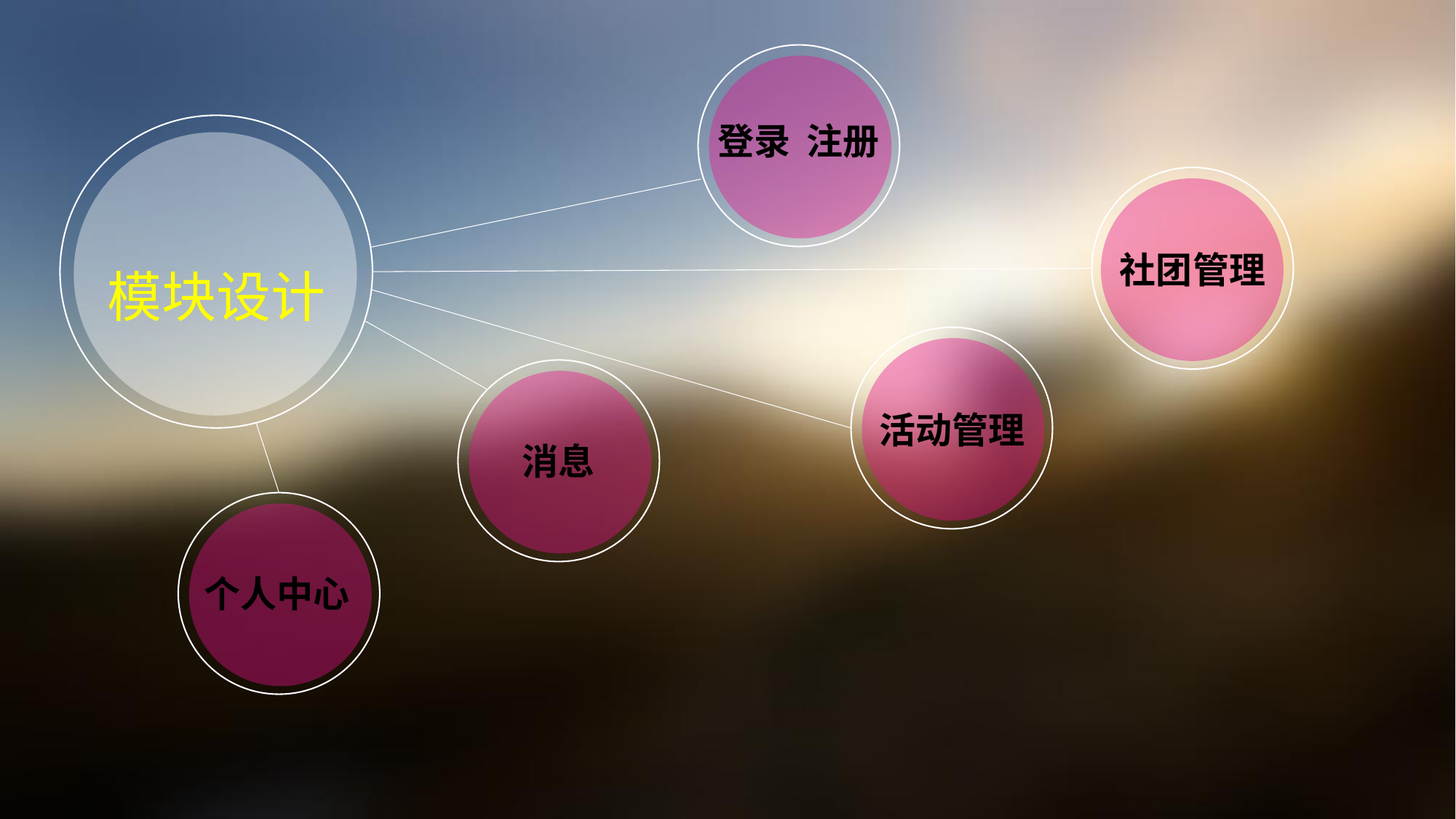

登录  注册

模块设计
社团管理

活动管理
消息

个人中心